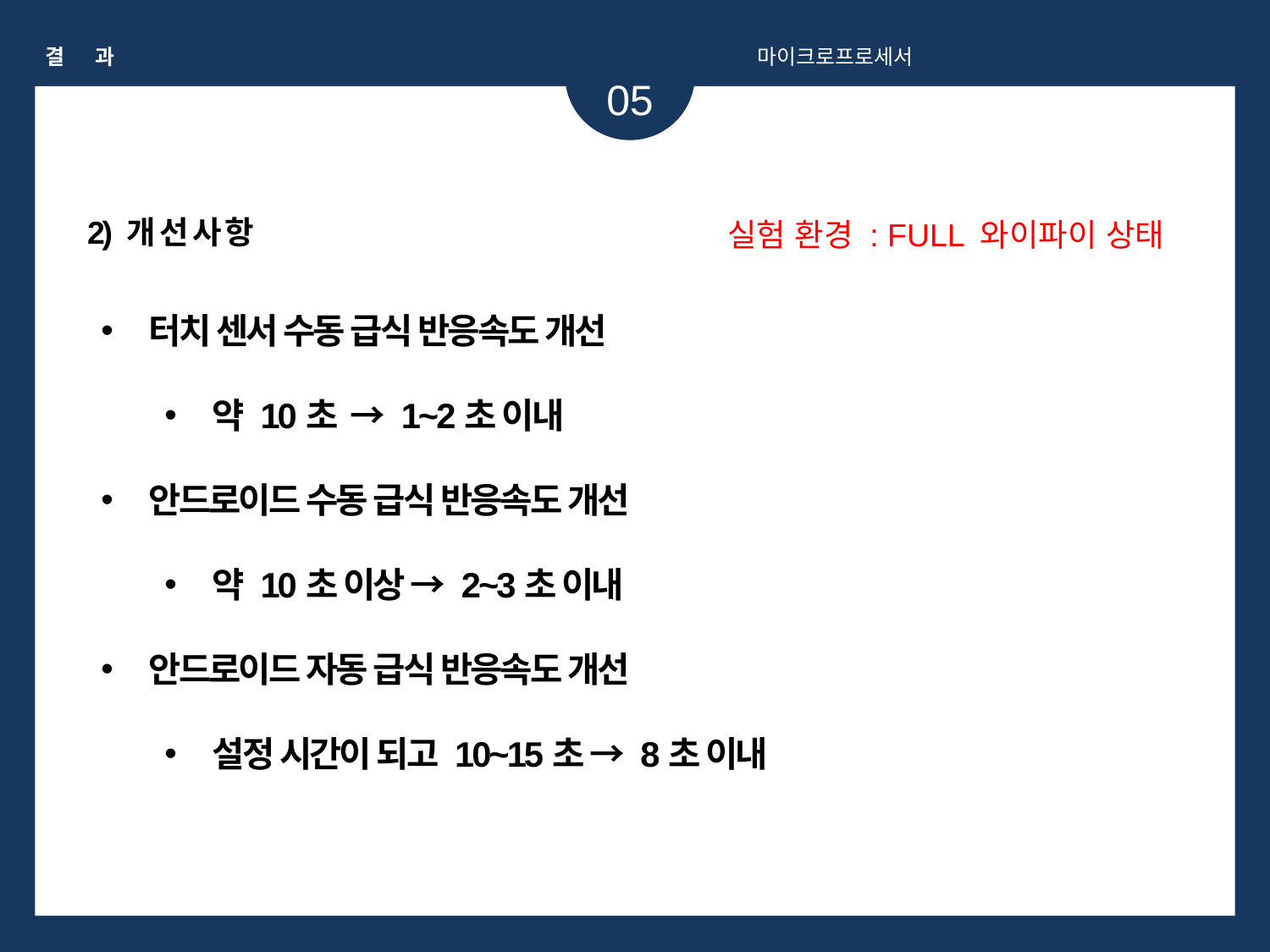

결          과
마이크로프로세서
05

2) 개 선 사 항
실험 환경 : FULL 와이파이 상태
터치 센서 수동 급식 반응속도 개선
약 10초  → 1~2초 이내
안드로이드 수동 급식 반응속도 개선
약 10초 이상 → 2~3초 이내
안드로이드 자동 급식 반응속도 개선
설정 시간이 되고 10~15초 → 8초 이내